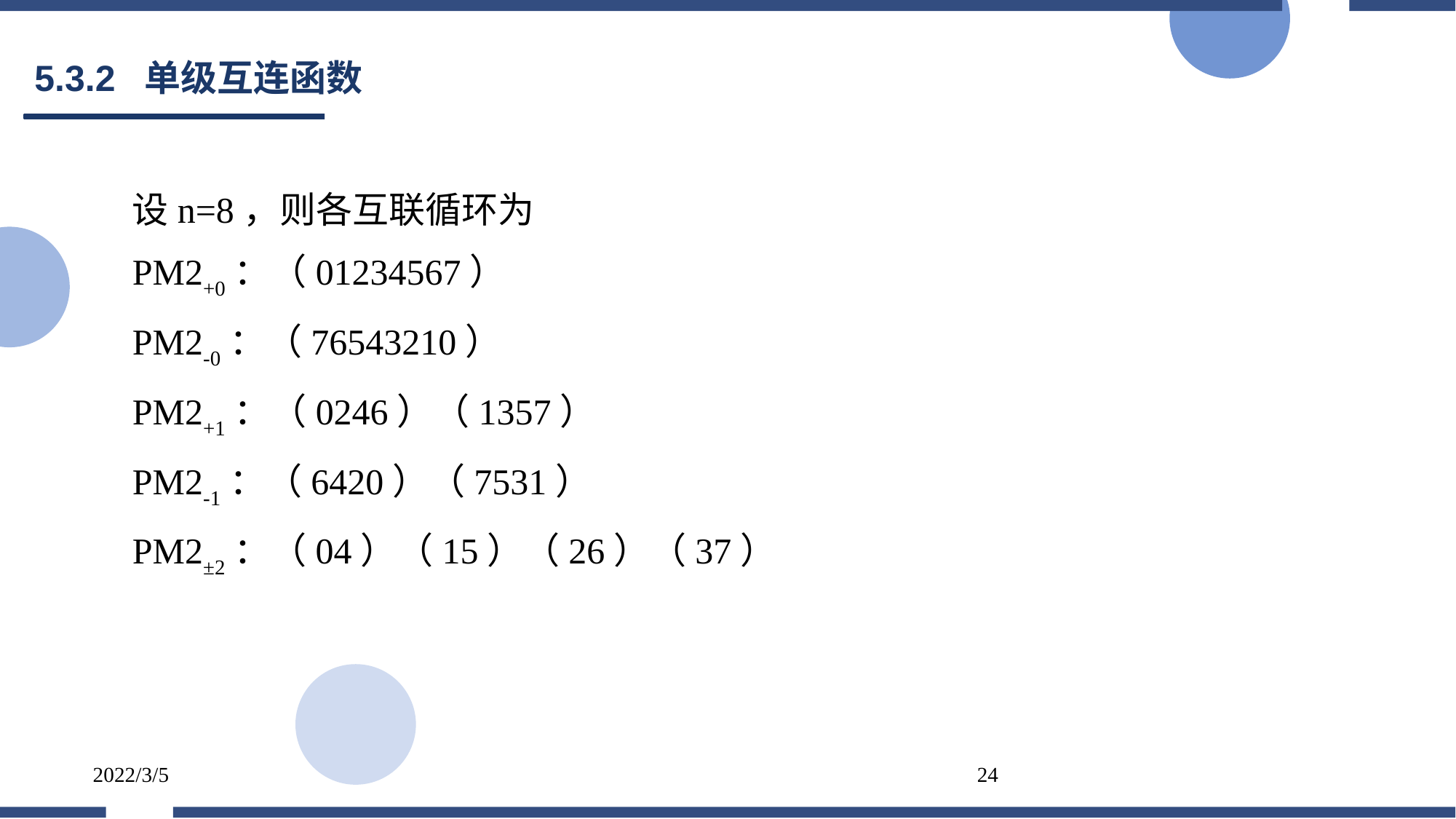

# 5.3.2  单级互连函数
设n=8，则各互联循环为
PM2+0：（01234567）
PM2-0：（76543210）
PM2+1：（0246）（1357）
PM2-1：（6420）（7531）
PM2±2：（04）（15）（26）（37）
2022/3/5
24